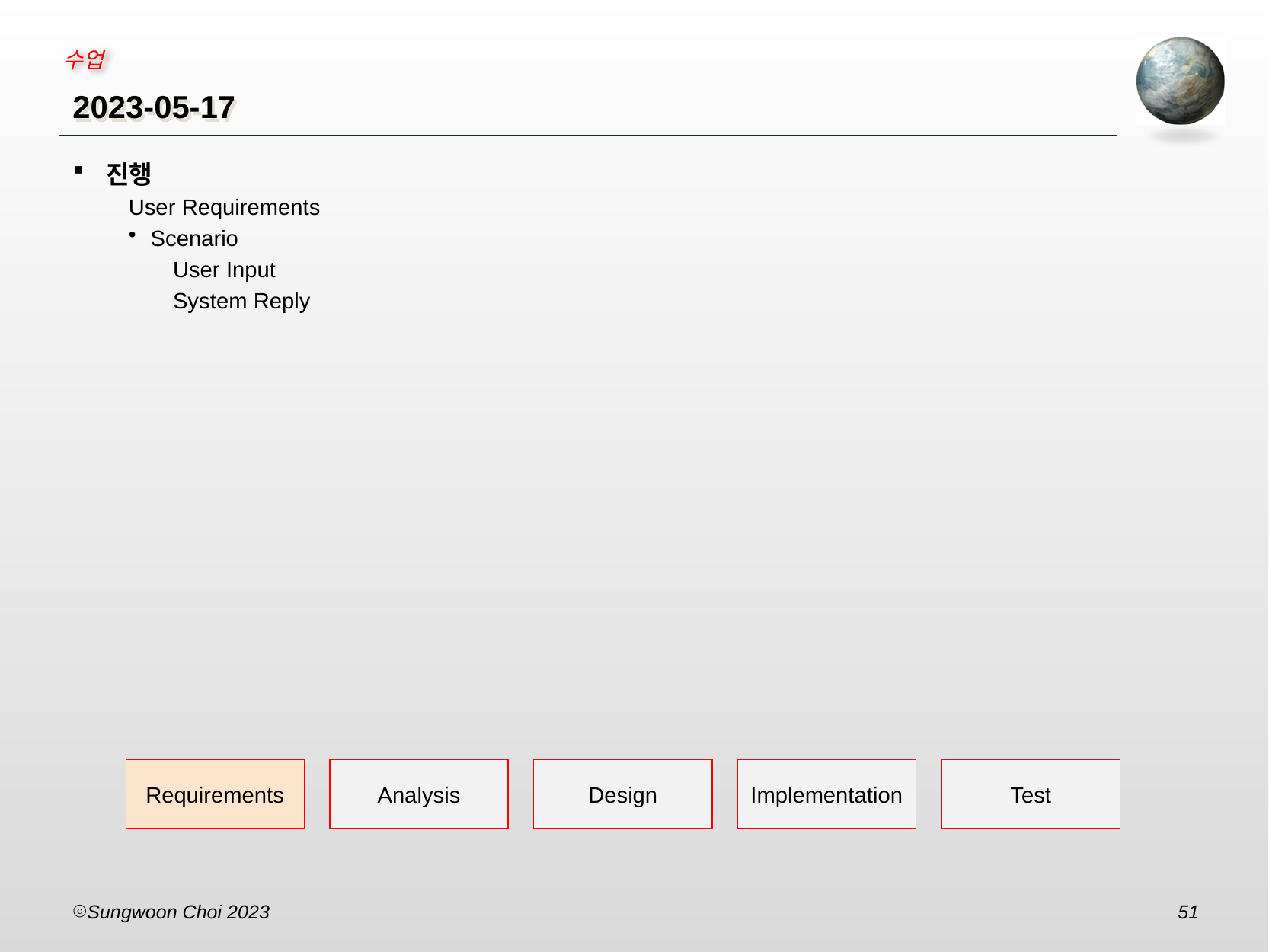

# 2023-05-17

진행
User Requirements
Scenario
User Input
System Reply

Test
Implementation
Analysis
Design
Requirements
Sungwoon Choi 2023
51